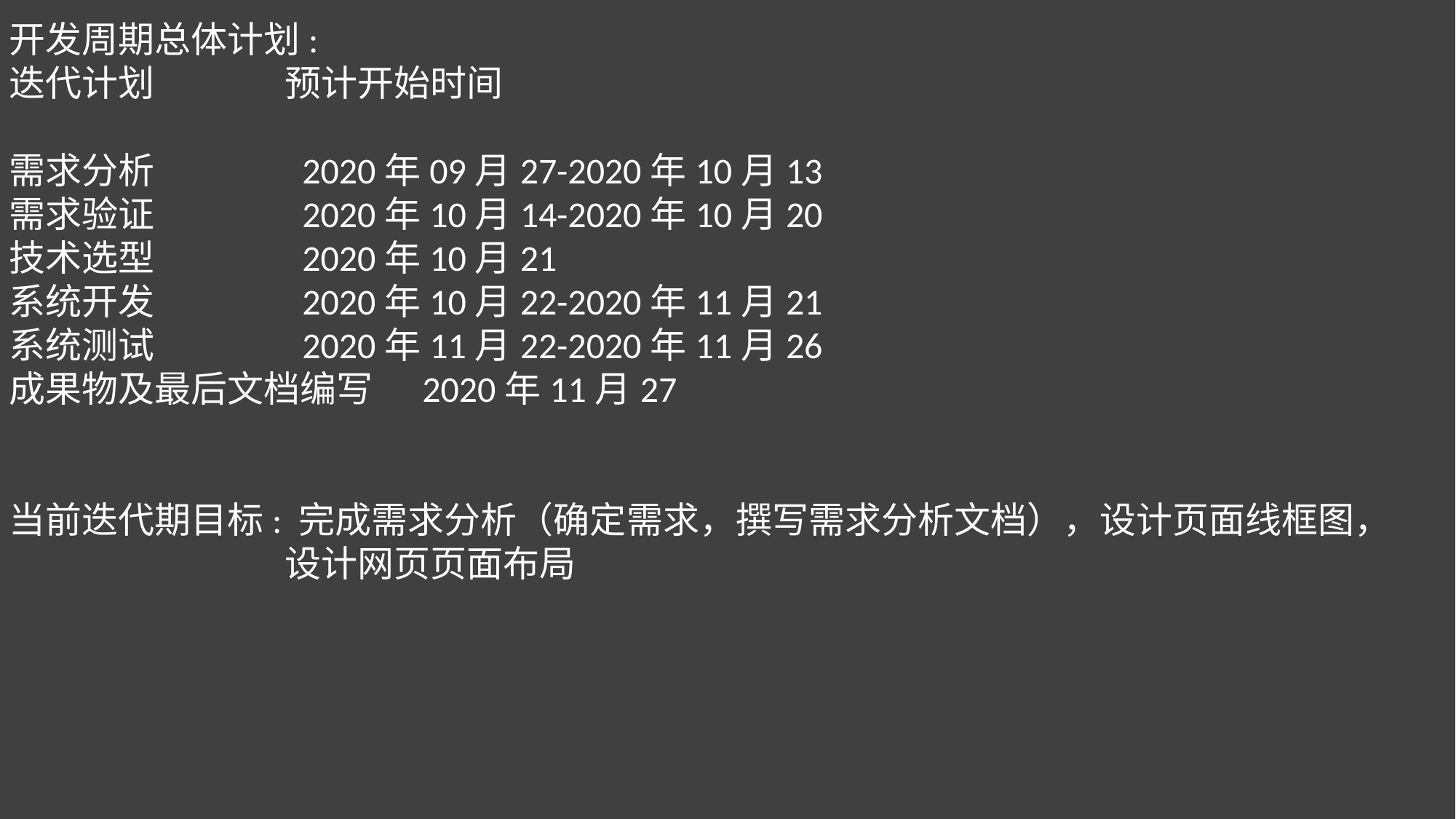

开发周期总体计划:
迭代计划                预计开始时间

需求分析                 2020年09月27-2020年10月13
需求验证                 2020年10月14-2020年10月20
技术选型                 2020年10月21
系统开发                 2020年10月22-2020年11月21
系统测试                 2020年11月22-2020年11月26
成果物及最后文档编写     2020年11月27

当前迭代期目标: 完成需求分析（确定需求，撰写需求分析文档），设计页面线框图，
		      设计网页页面布局